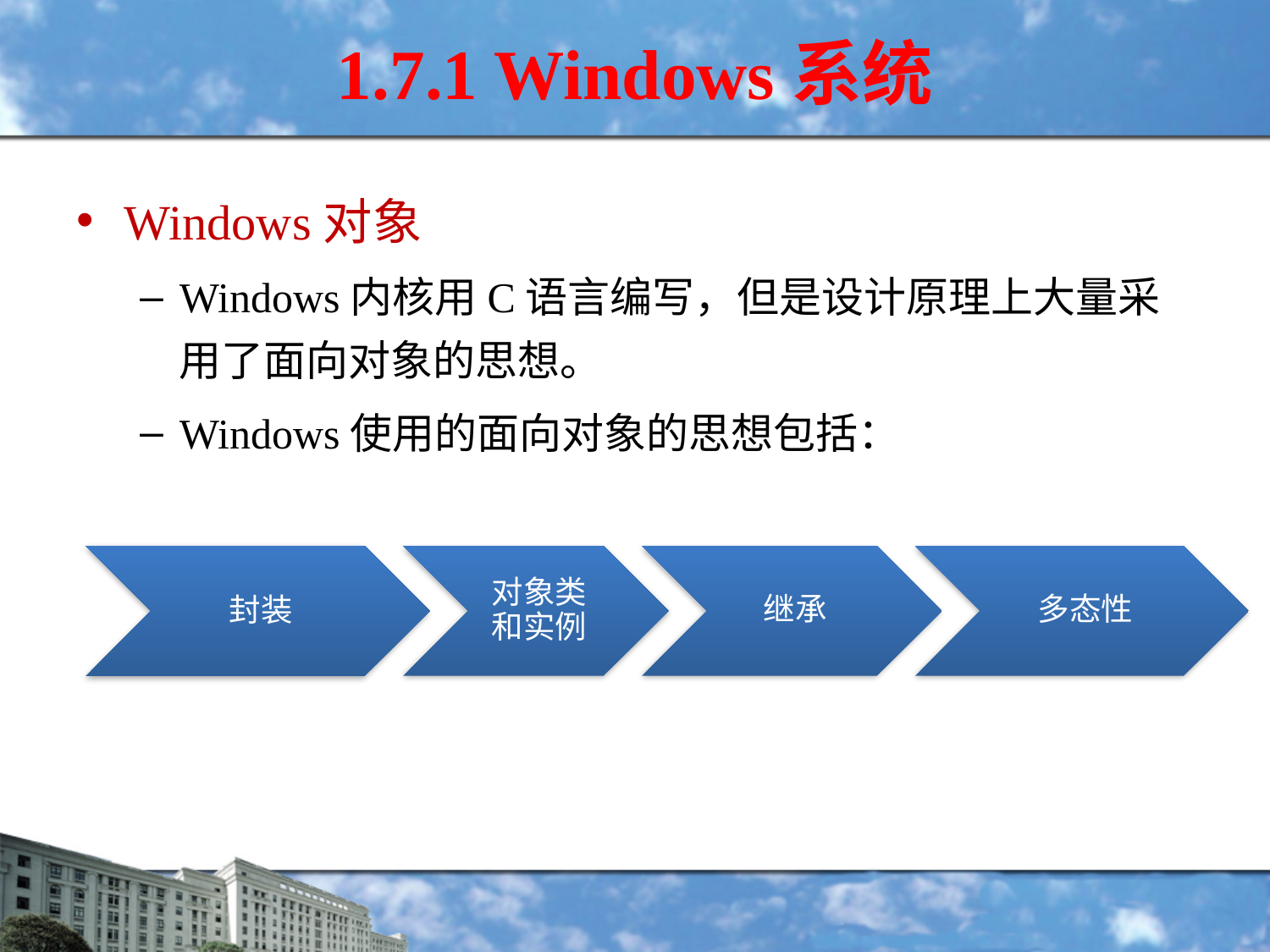

# 1.7.1 Windows系统
Windows对象
Windows内核用C语言编写，但是设计原理上大量采用了面向对象的思想。
Windows使用的面向对象的思想包括：

封装
对象类和实例
继承
多态性